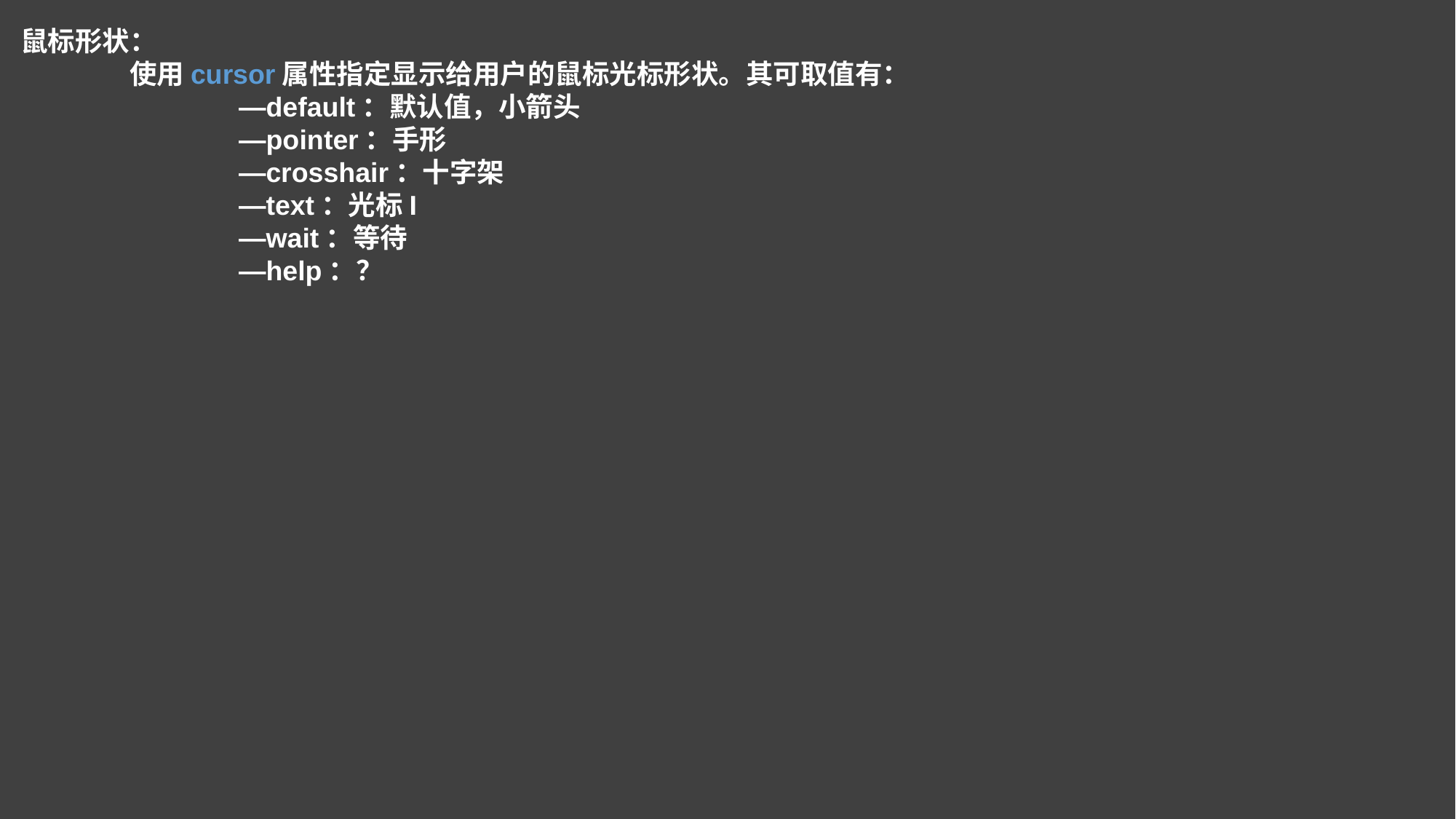

鼠标形状：
	使用cursor属性指定显示给用户的鼠标光标形状。其可取值有：
		—default：默认值，小箭头
		—pointer：手形
		—crosshair：十字架
		—text：光标I
		—wait：等待
		—help：？